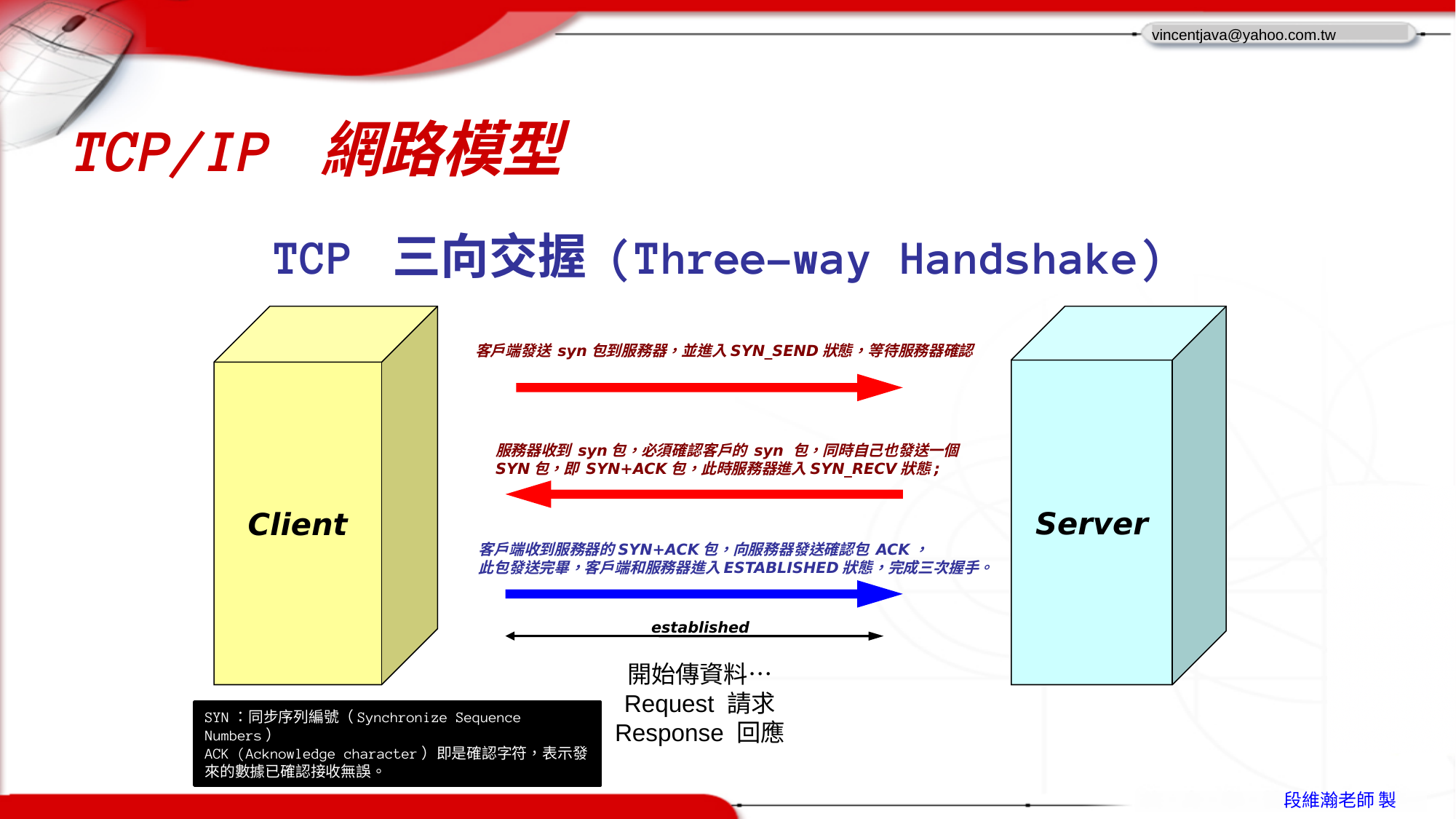

# TCP/IP 網路模型
TCP 三向交握 (Three-way Handshake)
Client
Server
客戶端發送 syn包到服務器，並進入SYN_SEND狀態，等待服務器確認

服務器收到 syn包，必須確認客戶的 syn 包，同時自己也發送一個
SYN包，即 SYN+ACK包，此時服務器進入SYN_RECV狀態;

客戶端收到服務器的SYN+ACK包，向服務器發送確認包 ACK，
此包發送完畢，客戶端和服務器進入ESTABLISHED狀態，完成三次握手。

established

開始傳資料…
Request 請求
Response 回應
SYN：同步序列編號（Synchronize Sequence Numbers）
ACK (Acknowledge character）即是確認字符，表示發來的數據已確認接收無誤。